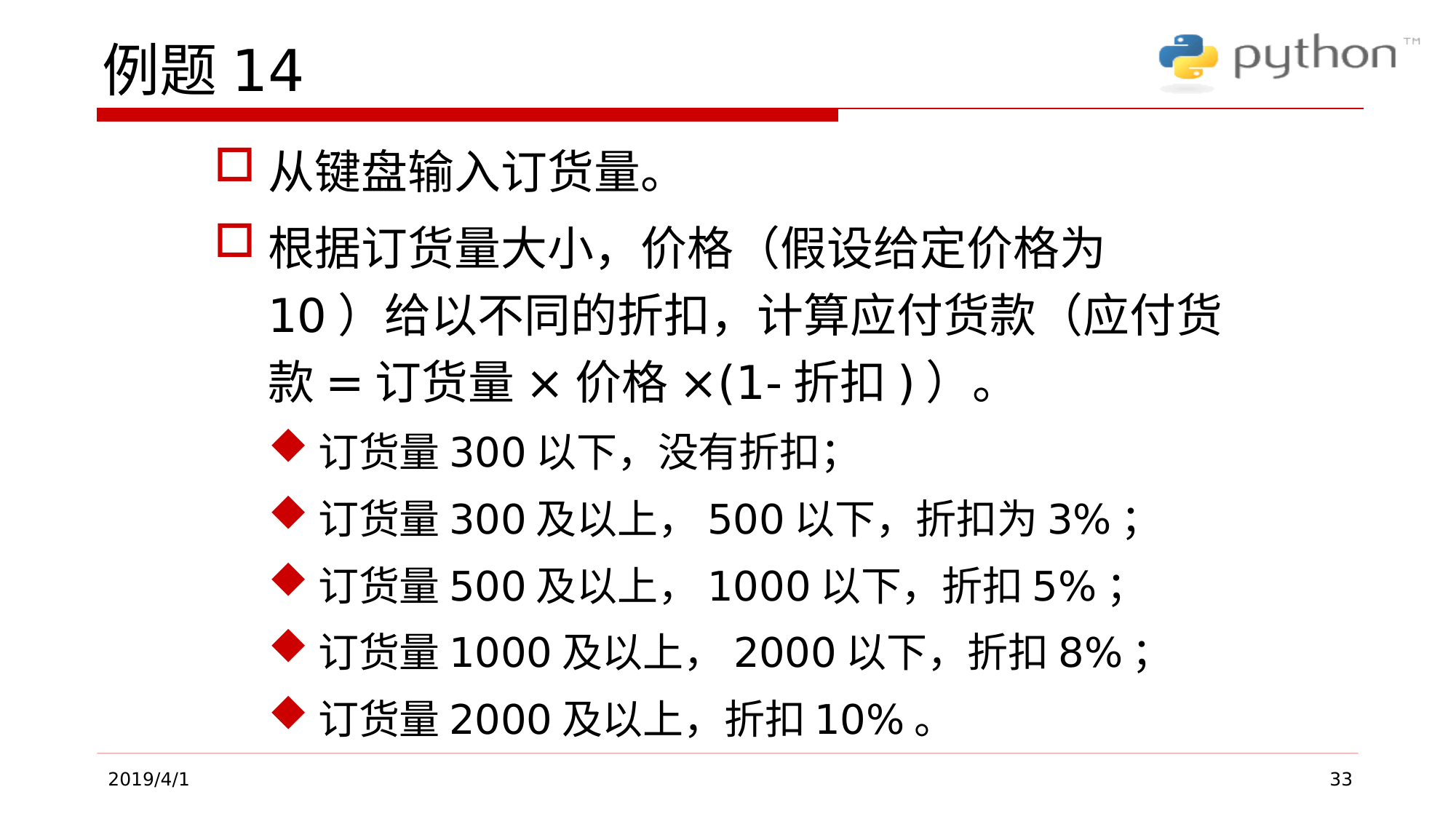

# 例题14
从键盘输入订货量。
根据订货量大小，价格（假设给定价格为10）给以不同的折扣，计算应付货款（应付货款=订货量×价格×(1-折扣)）。
订货量300以下，没有折扣；
订货量300及以上，500以下，折扣为3%；
订货量500及以上，1000以下，折扣5%；
订货量1000及以上，2000以下，折扣8%；
订货量2000及以上，折扣10%。
33
2019/4/1